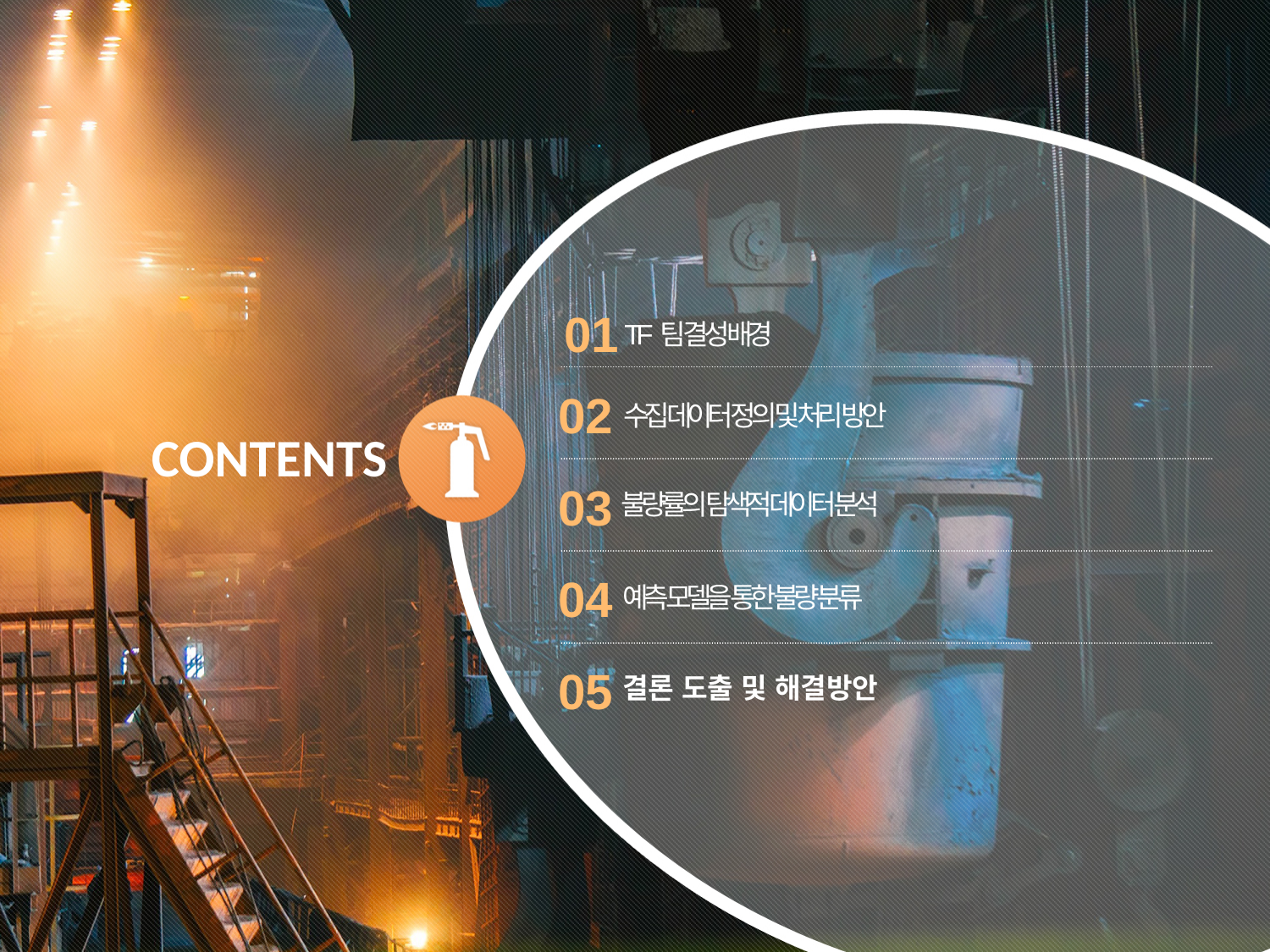

01
TF팀 결성 배경
02
수집 데이터 정의 및 처리 방안
CONTENTS
03
불량률의 탐색적 데이터 분석
04
예측 모델을 통한 불량 분류
05
결론 도출 및 해결방안